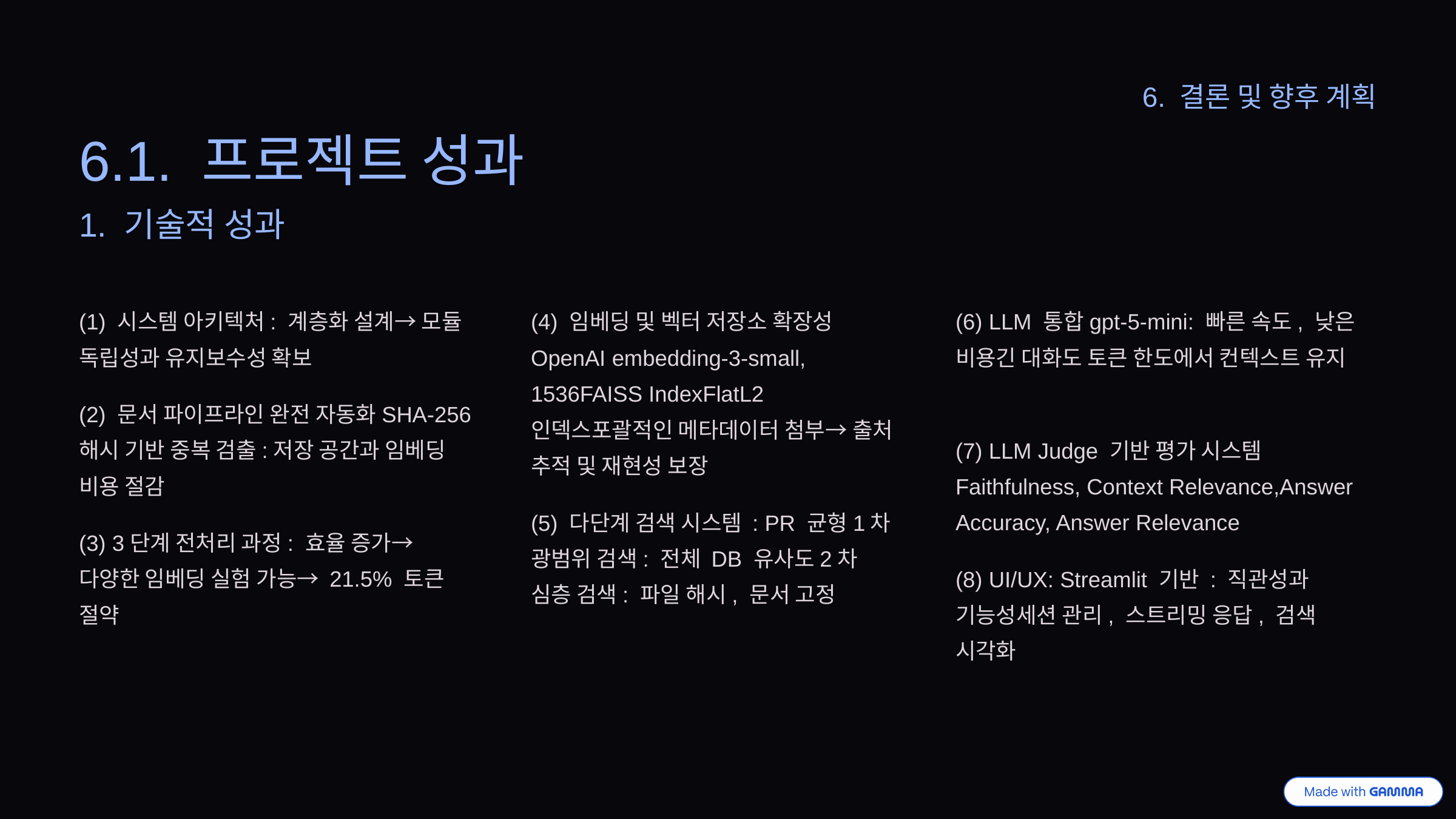

6. 결론 및 향후 계획
6.1. 프로젝트 성과
1. 기술적 성과
(1) 시스템 아키텍처: 계층화 설계→ 모듈 독립성과 유지보수성 확보
(4) 임베딩 및 벡터 저장소 확장성OpenAI embedding-3-small, 1536FAISS IndexFlatL2 인덱스포괄적인 메타데이터 첨부→ 출처 추적 및 재현성 보장
(6) LLM 통합gpt-5-mini: 빠른 속도, 낮은 비용긴 대화도 토큰 한도에서 컨텍스트 유지
(2) 문서 파이프라인 완전 자동화SHA-256 해시 기반 중복 검출:저장 공간과 임베딩 비용 절감
(7) LLM Judge 기반 평가 시스템Faithfulness, Context Relevance,Answer Accuracy, Answer Relevance
(5) 다단계 검색 시스템 : PR 균형1차 광범위 검색: 전체 DB 유사도2차 심층 검색: 파일 해시, 문서 고정
(3) 3단계 전처리 과정: 효율 증가→ 다양한 임베딩 실험 가능→ 21.5% 토큰 절약
(8) UI/UX: Streamlit 기반 : 직관성과 기능성세션 관리, 스트리밍 응답, 검색 시각화